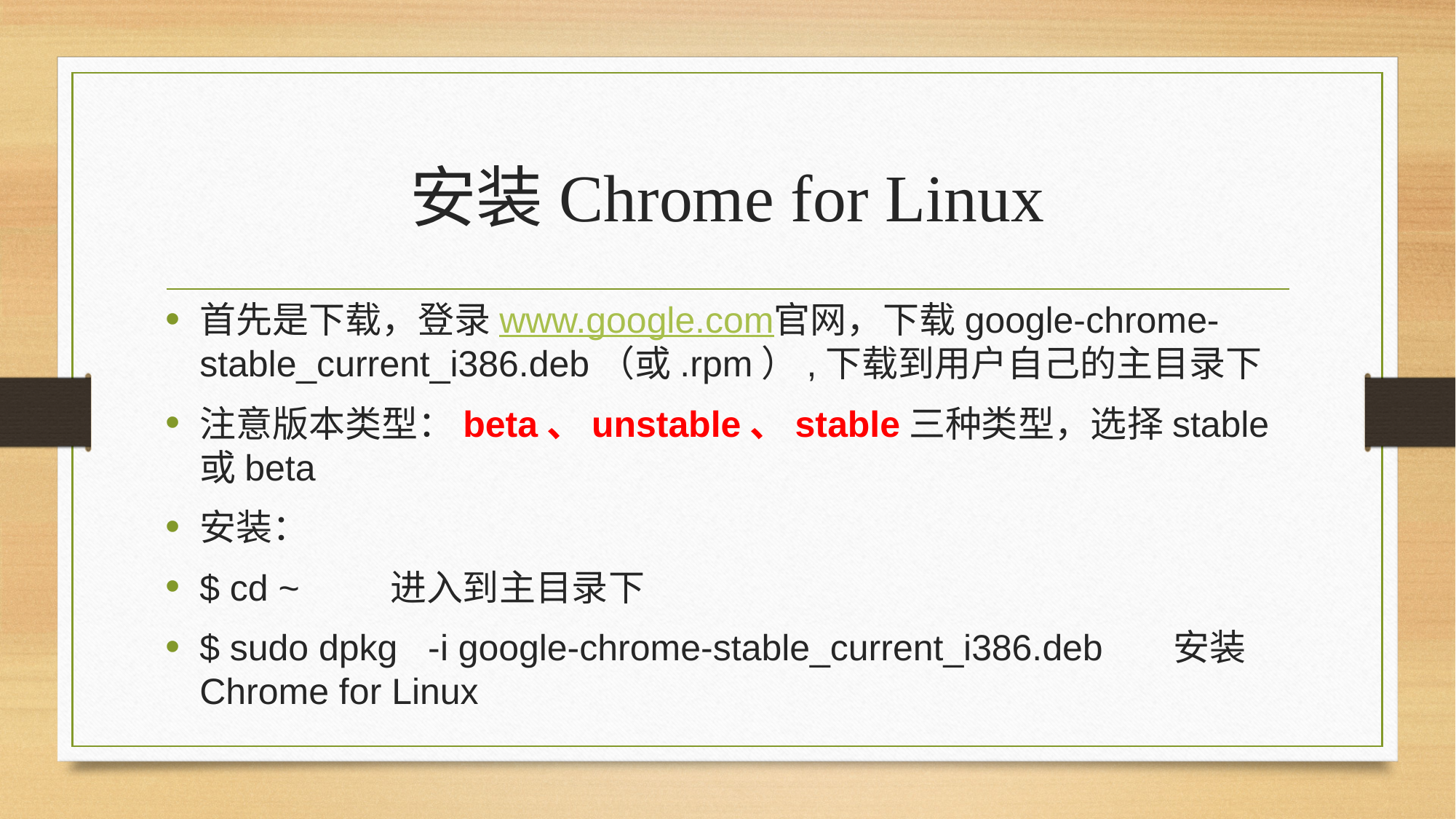

# 安装Chrome for Linux
首先是下载，登录www.google.com官网，下载google-chrome-stable_current_i386.deb（或.rpm）,下载到用户自己的主目录下
注意版本类型：beta、unstable、stable三种类型，选择stable或beta
安装：
$ cd ~        进入到主目录下
$ sudo dpkg   -i google-chrome-stable_current_i386.deb      安装Chrome for Linux